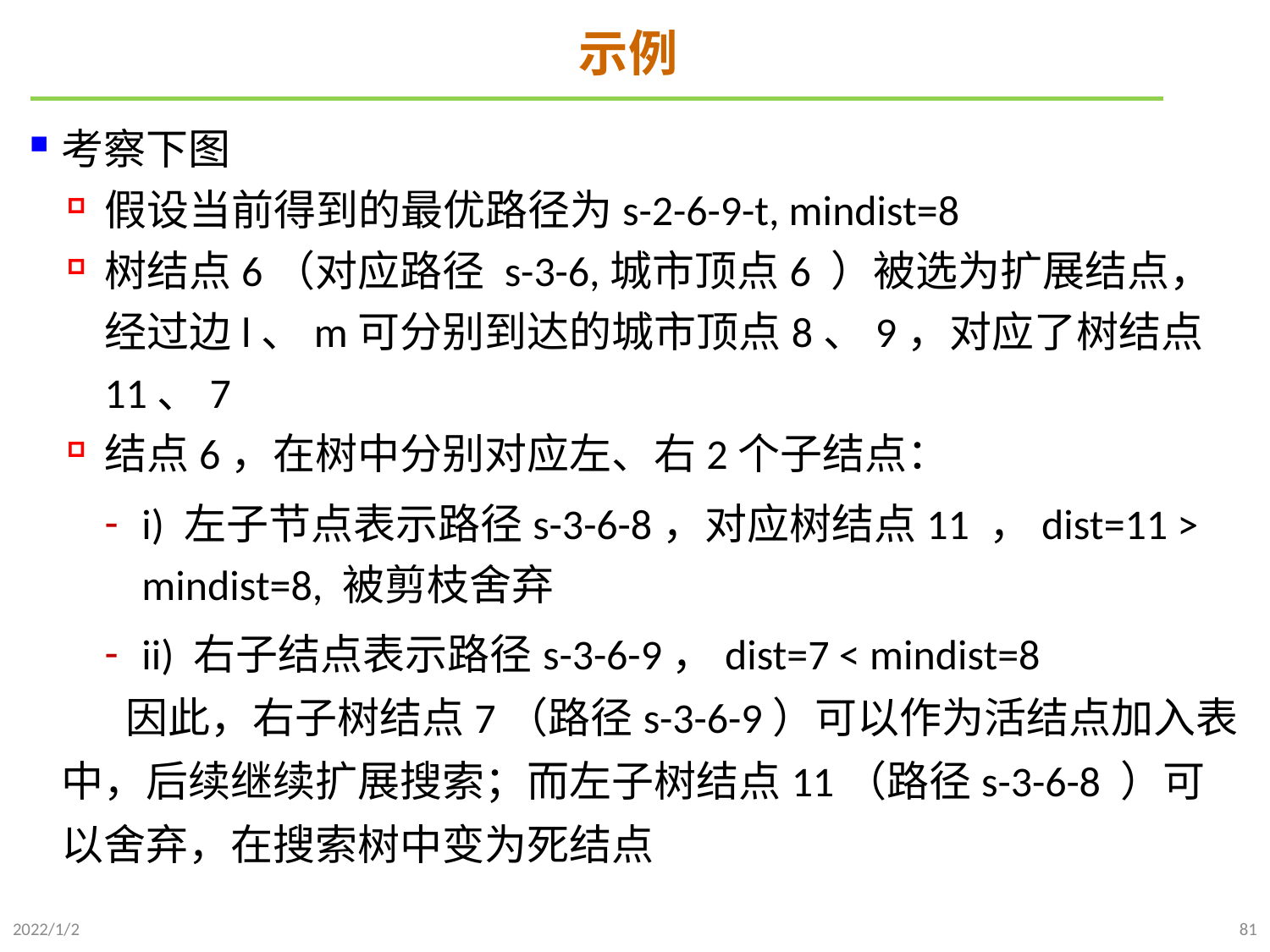

# 示例
考察下图
假设当前得到的最优路径为s-2-6-9-t, mindist=8
树结点6（对应路径 s-3-6,城市顶点6 ）被选为扩展结点，经过边l、m可分别到达的城市顶点8、9，对应了树结点11、7
结点6，在树中分别对应左、右2个子结点：
i) 左子节点表示路径s-3-6-8，对应树结点11 ，dist=11 > mindist=8, 被剪枝舍弃
ii) 右子结点表示路径s-3-6-9，dist=7 < mindist=8
         因此，右子树结点7（路径s-3-6-9）可以作为活结点加入表中，后续继续扩展搜索；而左子树结点11（路径s-3-6-8 ）可以舍弃，在搜索树中变为死结点

2022/1/2
81